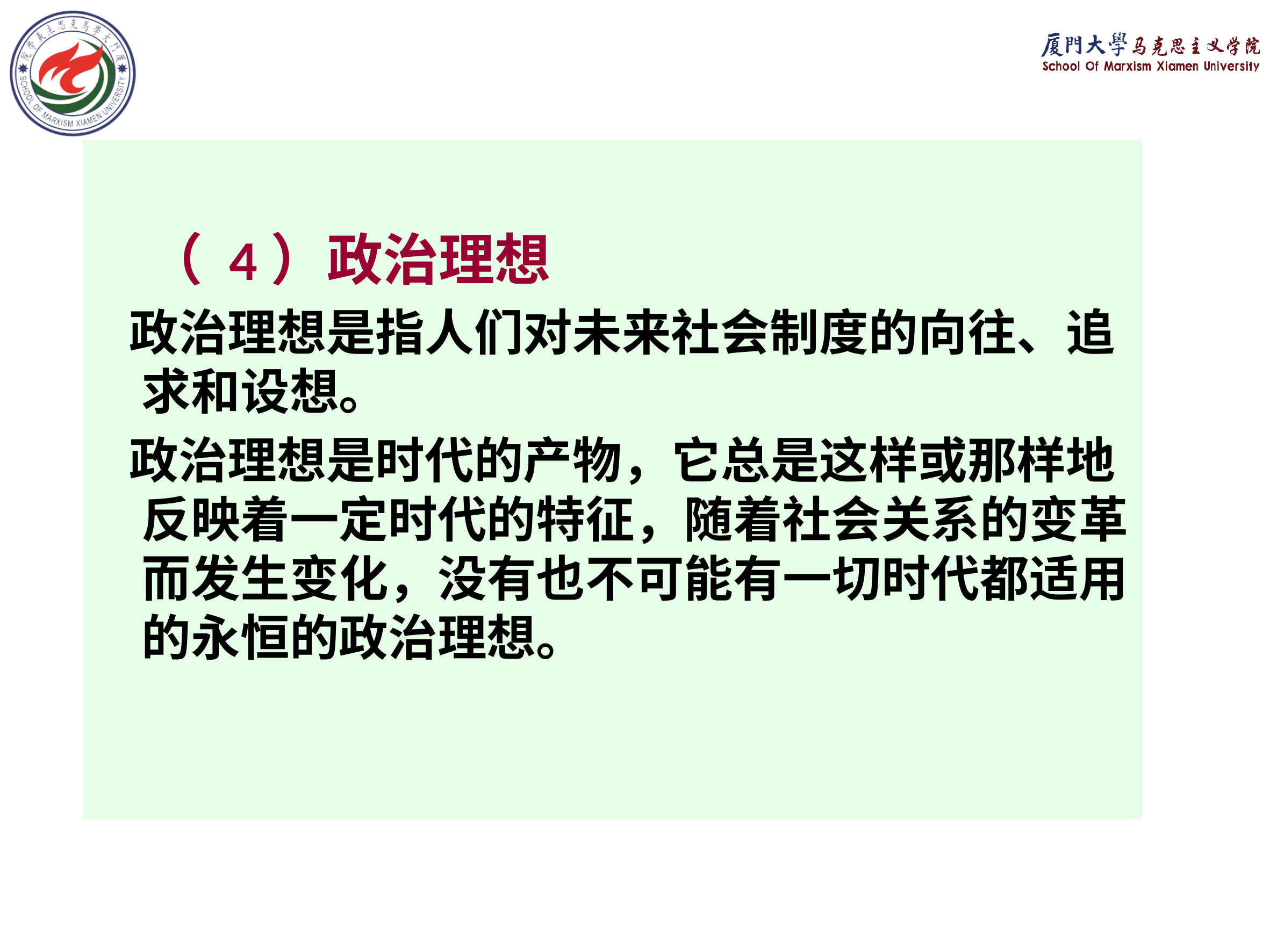

（ 4）政治理想
  政治理想是指人们对未来社会制度的向往、追求和设想。
  政治理想是时代的产物，它总是这样或那样地反映着一定时代的特征，随着社会关系的变革而发生变化，没有也不可能有一切时代都适用的永恒的政治理想。